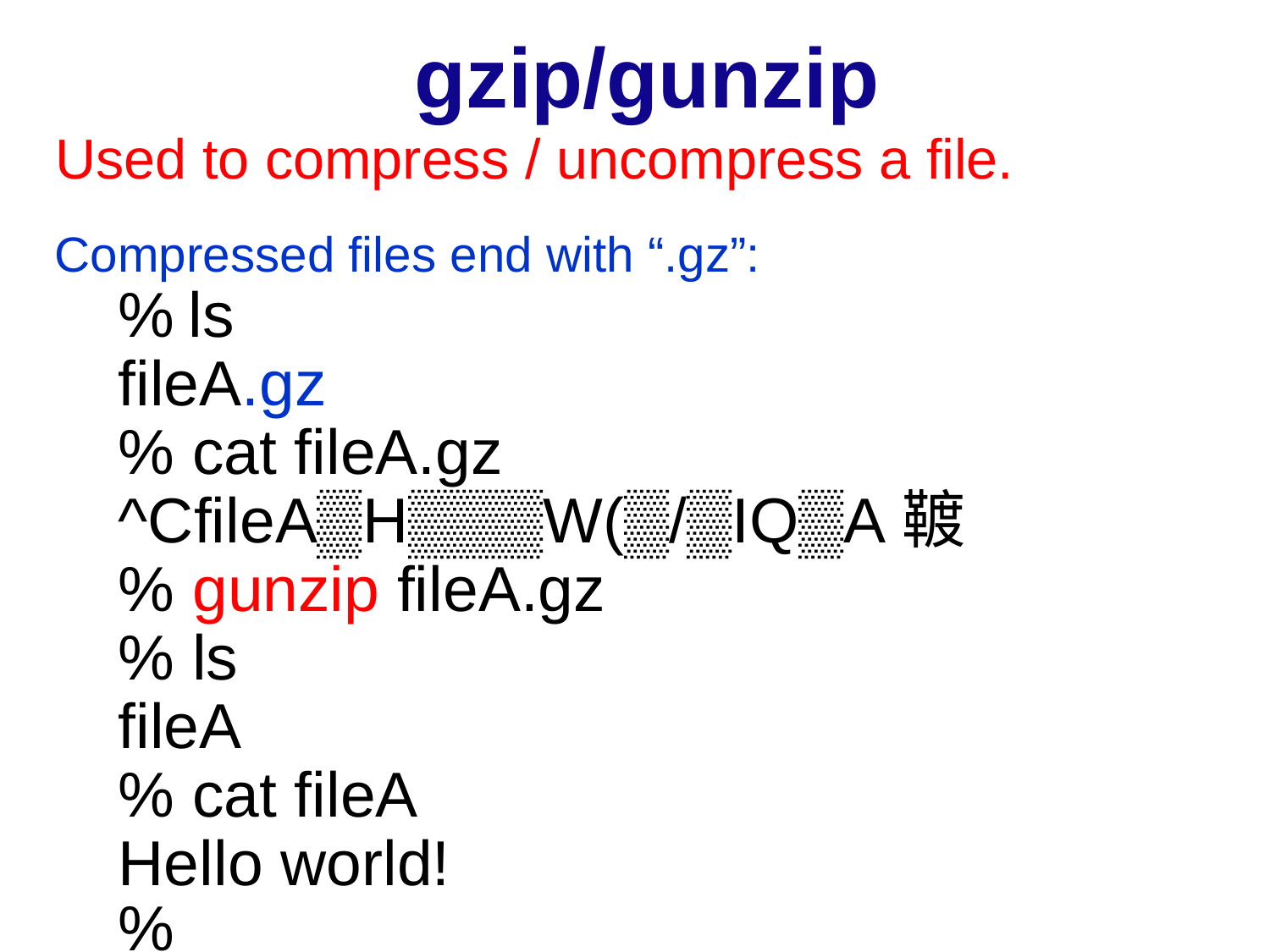

gzip/gunzip
Used to compress / uncompress a file.

Compressed files end with “.gz”:
% ls
fileA.gz
% cat fileA.gz
^CfileA▒H▒▒▒W(▒/▒IQ▒A䩲
% gunzip fileA.gz
% ls
fileA
% cat fileA
Hello world!

%

%

%
%

%

%